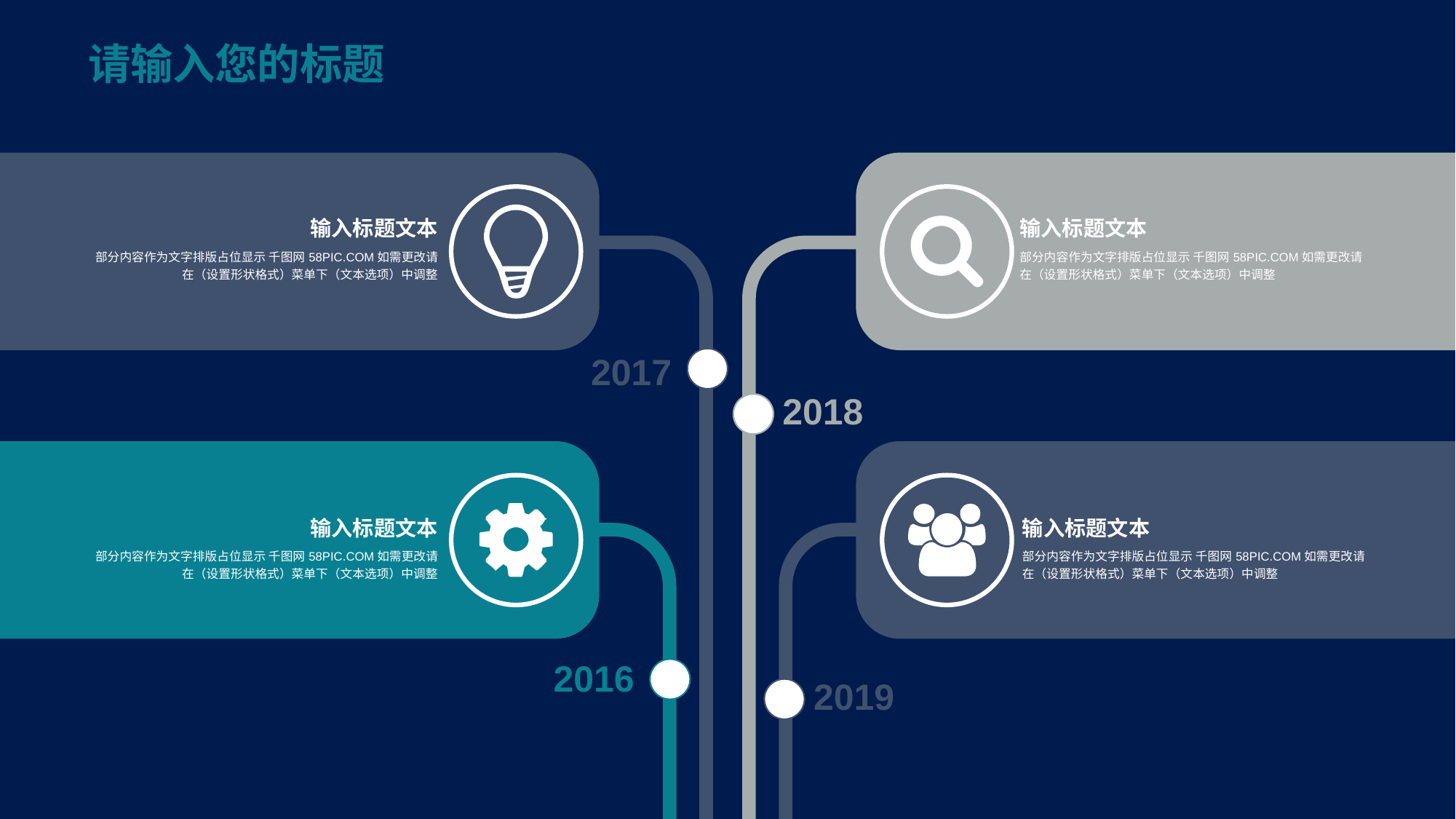

输入标题文本
部分内容作为文字排版占位显示 千图网58PIC.COM如需更改请在（设置形状格式）菜单下（文本选项）中调整
2017

输入标题文本
部分内容作为文字排版占位显示 千图网58PIC.COM如需更改请在（设置形状格式）菜单下（文本选项）中调整

2018

输入标题文本
部分内容作为文字排版占位显示 千图网58PIC.COM如需更改请在（设置形状格式）菜单下（文本选项）中调整

2016

输入标题文本
部分内容作为文字排版占位显示 千图网58PIC.COM如需更改请在（设置形状格式）菜单下（文本选项）中调整

2019